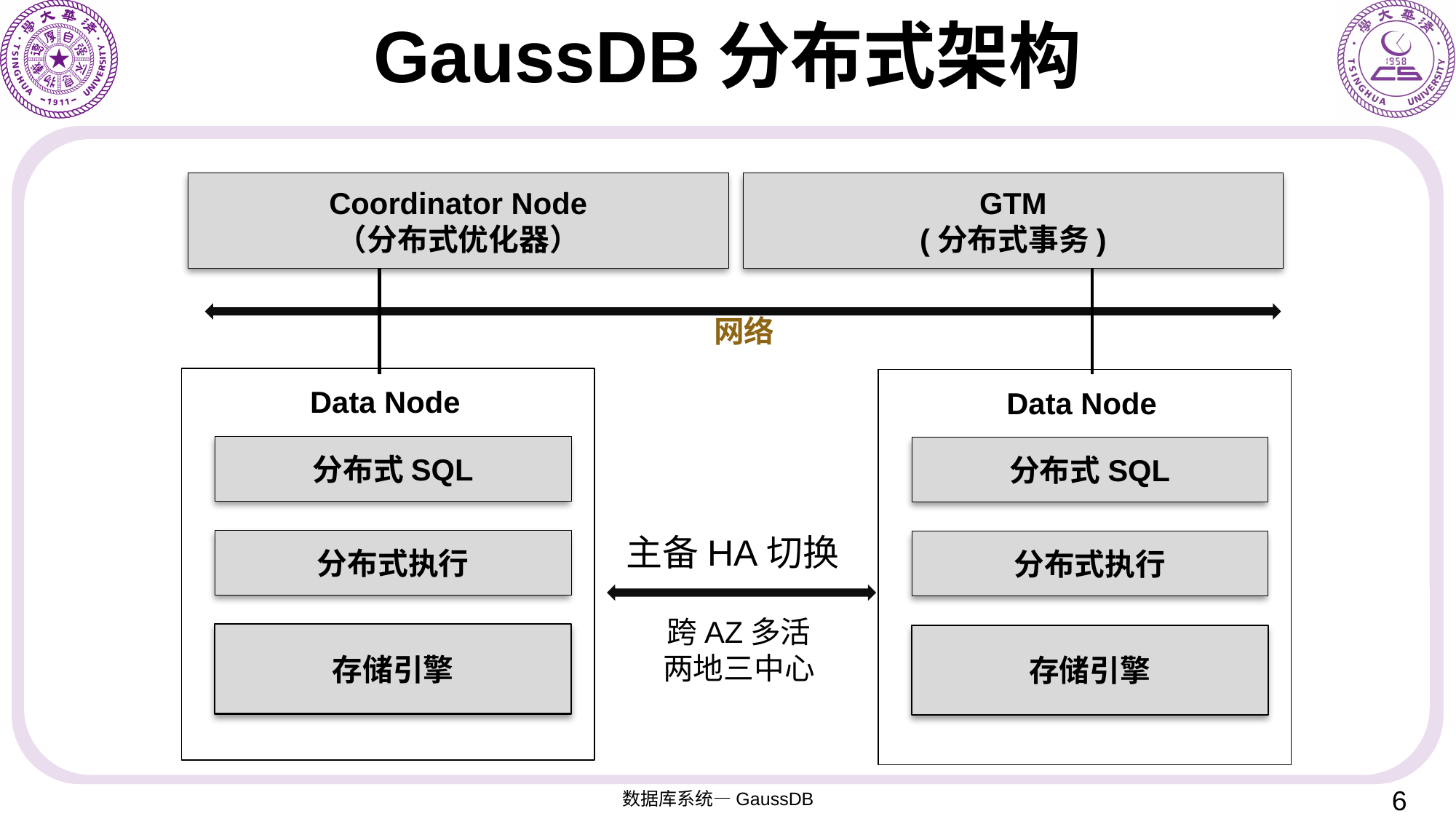

# GaussDB分布式架构

Coordinator Node
（分布式优化器）
GTM
(分布式事务)

网络

Data Node
Data Node
分布式SQL
分布式SQL
主备HA切换
分布式执行
分布式执行

跨AZ多活
两地三中心
存储引擎
存储引擎
6
数据库系统—GaussDB